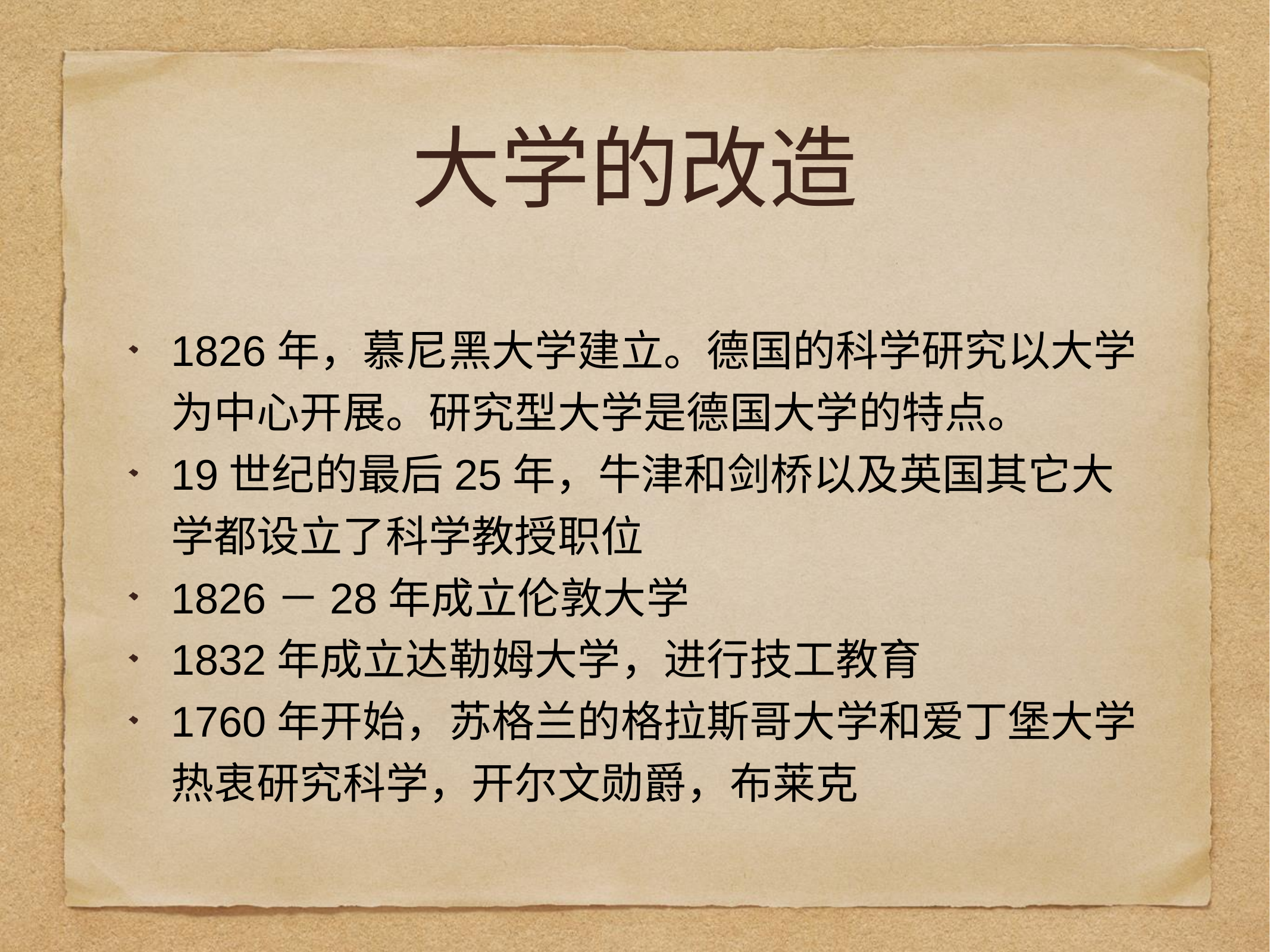

# 大学的改造
1826年，慕尼黑大学建立。德国的科学研究以大学为中心开展。研究型大学是德国大学的特点。
19世纪的最后25年，牛津和剑桥以及英国其它大学都设立了科学教授职位
1826－28年成立伦敦大学
1832年成立达勒姆大学，进行技工教育
1760年开始，苏格兰的格拉斯哥大学和爱丁堡大学热衷研究科学，开尔文勋爵，布莱克